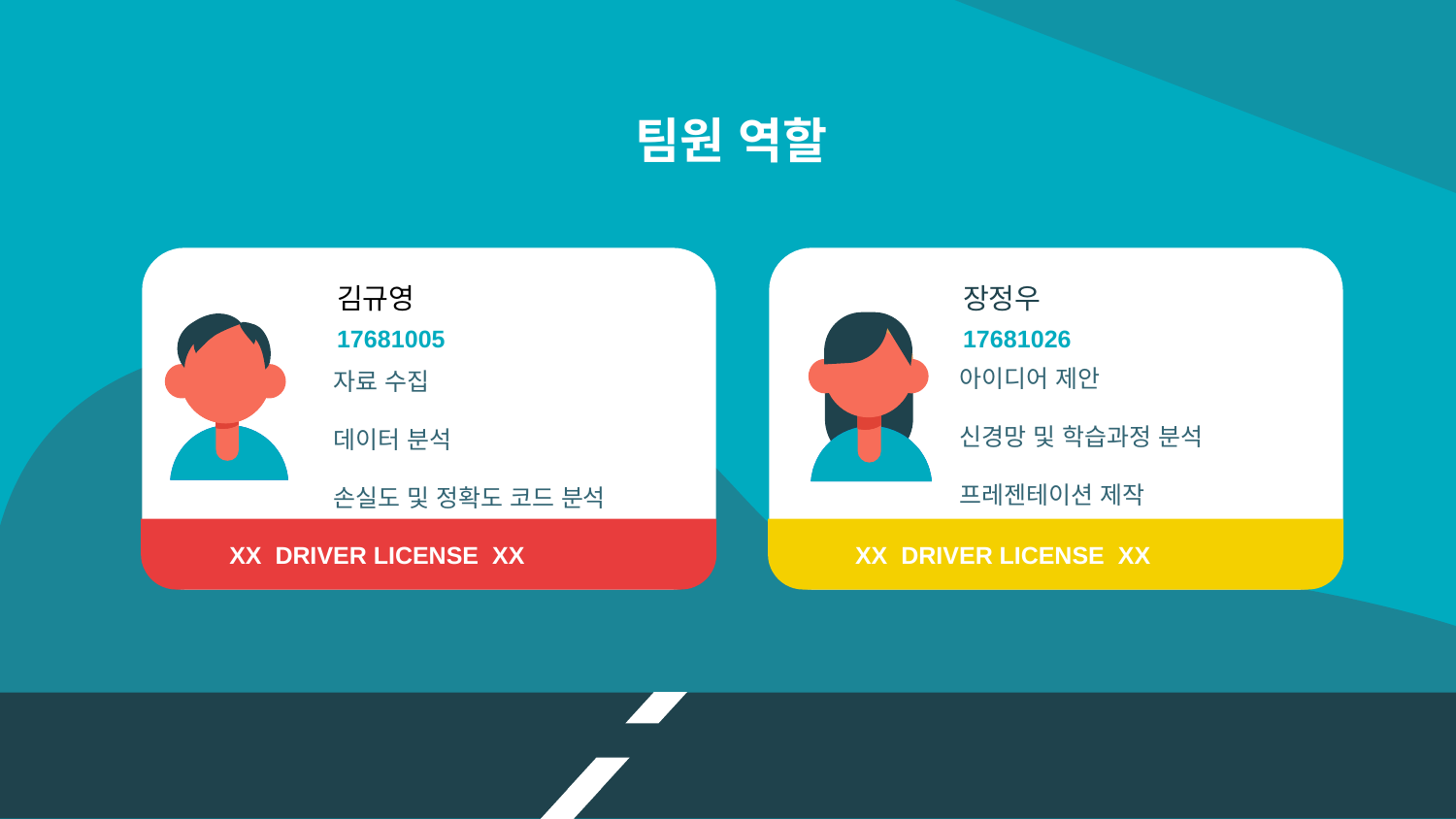

# 팀원 역할

XX  DRIVER LICENSE  XX

XX  DRIVER LICENSE  XX
장정우
김규영
17681005
17681026

아이디어 제안

신경망 및 학습과정 분석

프레젠테이션 제작
자료 수집

데이터 분석

손실도 및 정확도 코드 분석